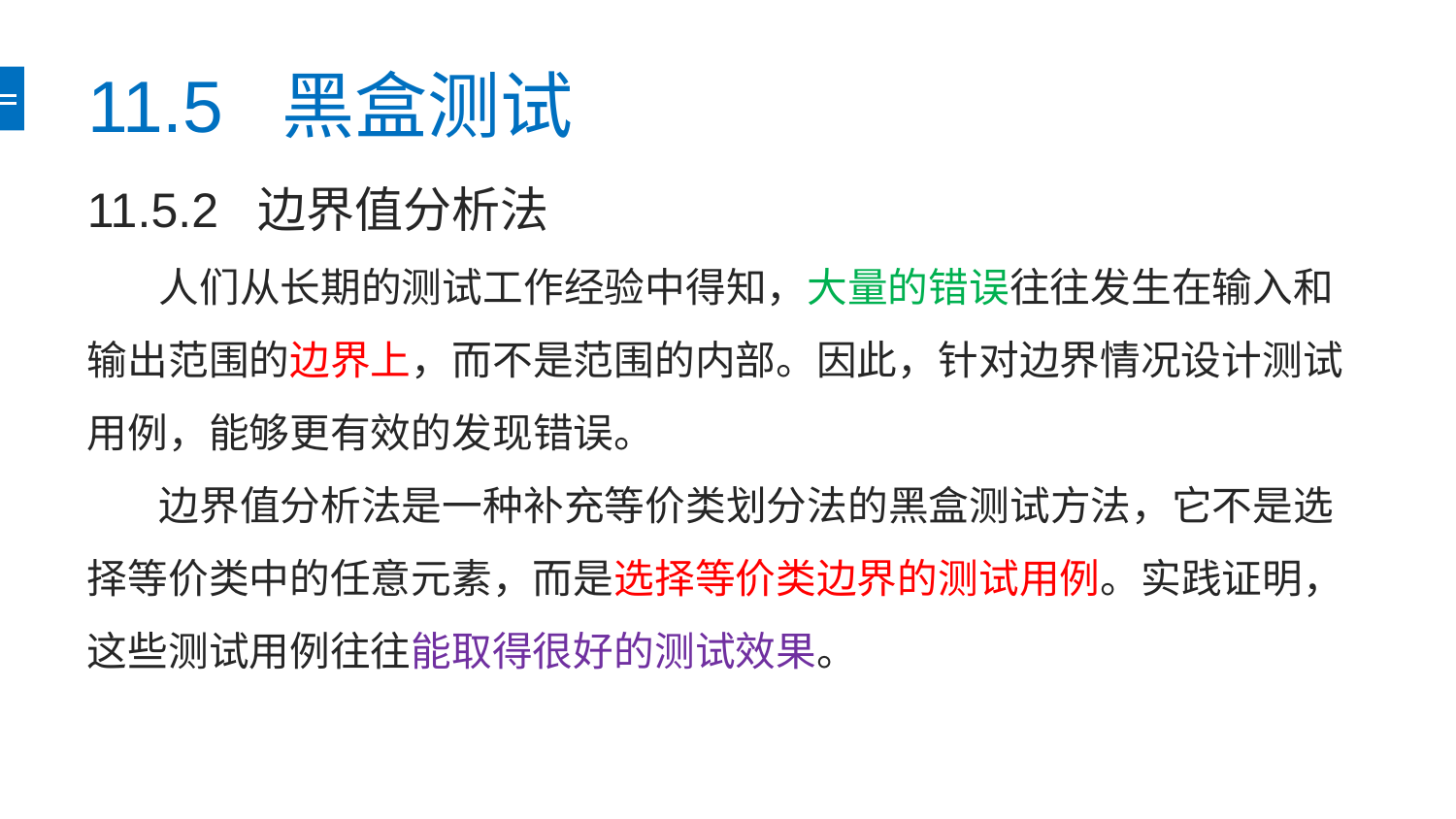

# 11.5  黑盒测试
11.5.2  边界值分析法
人们从长期的测试工作经验中得知，大量的错误往往发生在输入和输出范围的边界上，而不是范围的内部。因此，针对边界情况设计测试用例，能够更有效的发现错误。
边界值分析法是一种补充等价类划分法的黑盒测试方法，它不是选择等价类中的任意元素，而是选择等价类边界的测试用例。实践证明，这些测试用例往往能取得很好的测试效果。